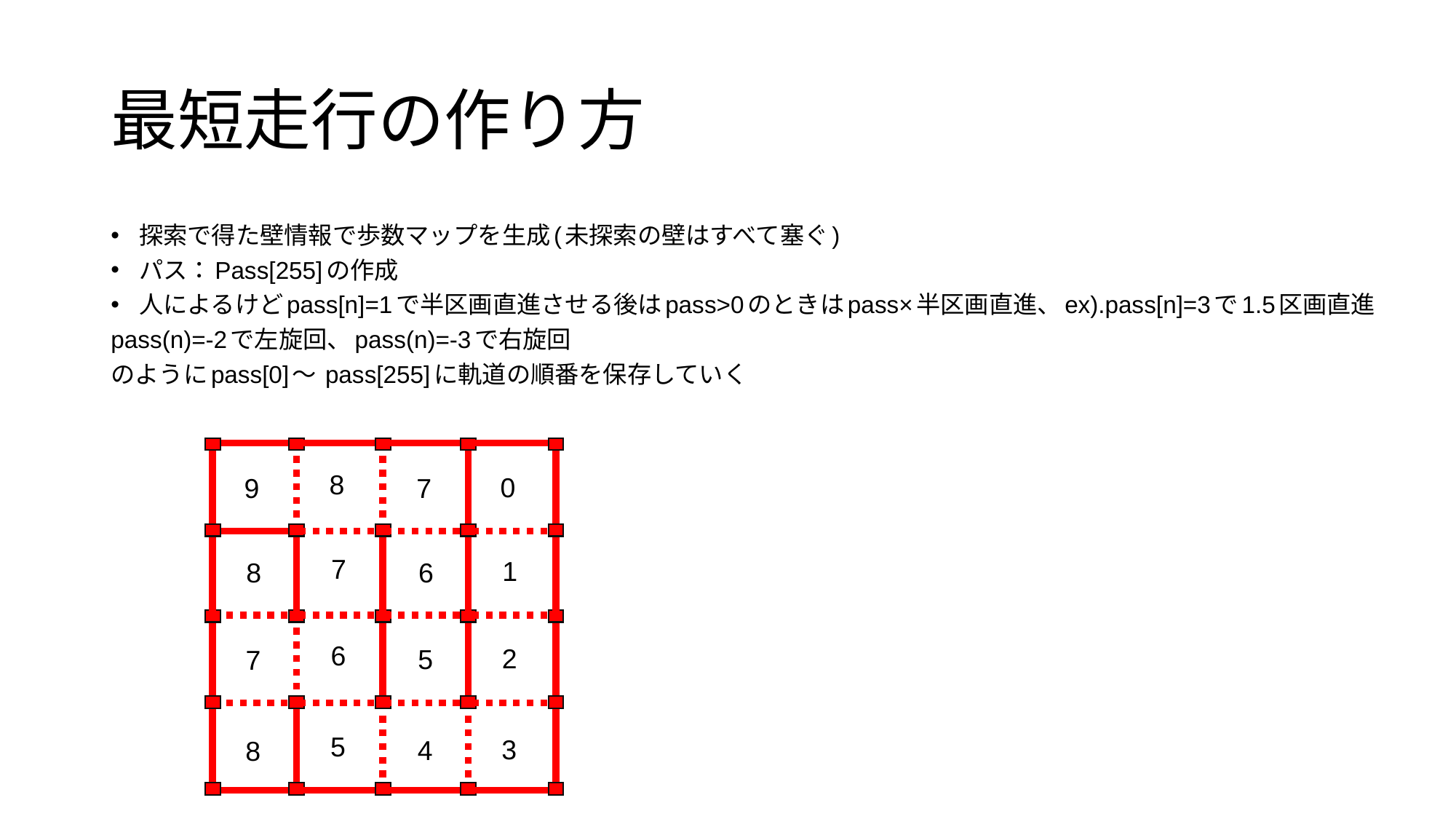

# 最短走行の作り方
探索で得た壁情報で歩数マップを生成(未探索の壁はすべて塞ぐ)
パス：Pass[255]の作成
人によるけどpass[n]=1で半区画直進させる後はpass>0のときはpass×半区画直進、ex).pass[n]=3で1.5区画直進
pass(n)=-2で左旋回、pass(n)=-3で右旋回
のようにpass[0]～ pass[255]に軌道の順番を保存していく

8
0
7
9

7
1
6
8

6
2
5
7

5
3
4
8